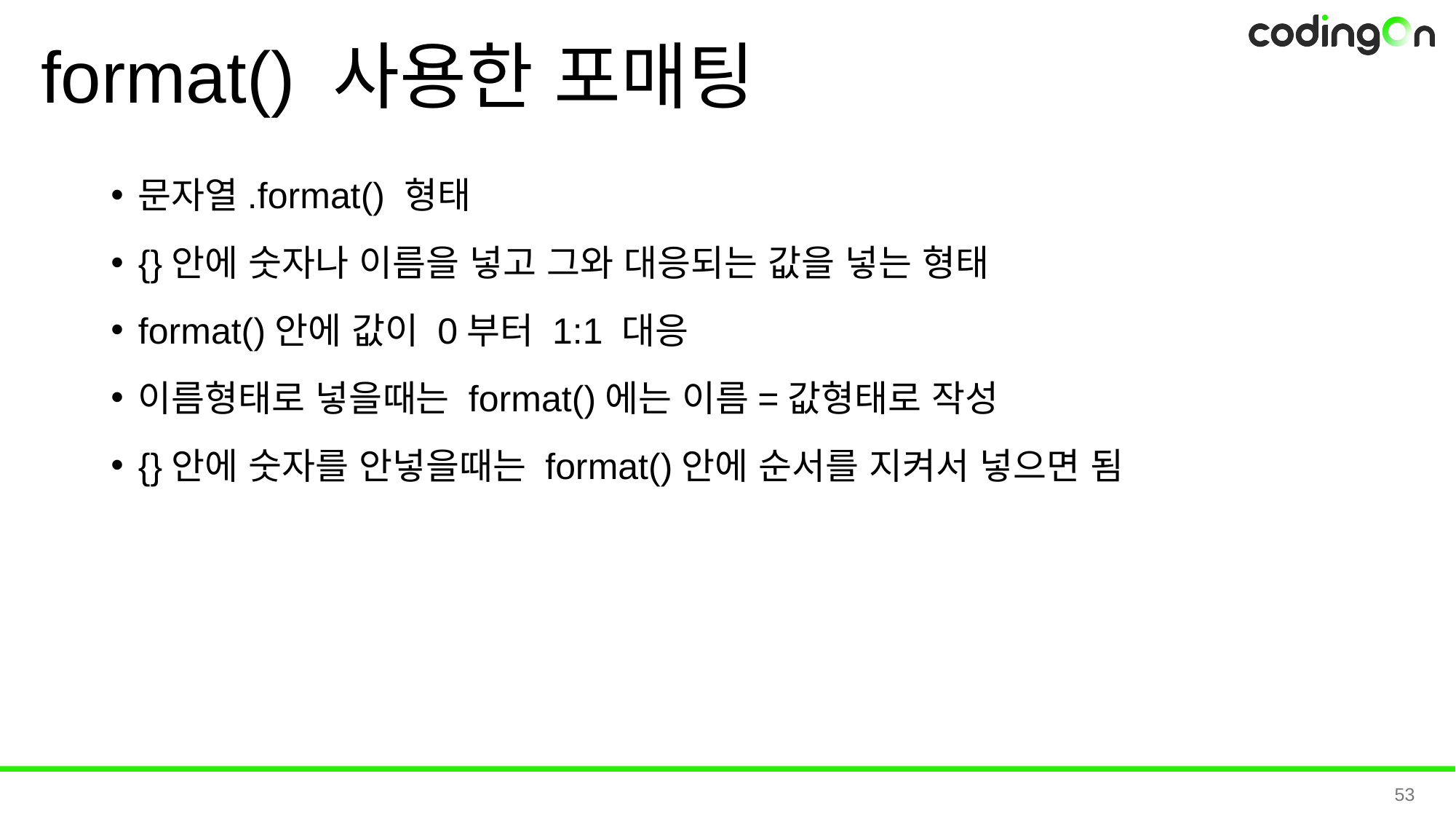

# format() 사용한 포매팅
문자열.format() 형태
{}안에 숫자나 이름을 넣고 그와 대응되는 값을 넣는 형태
format()안에 값이 0부터 1:1 대응
이름형태로 넣을때는 format()에는 이름=값형태로 작성
{}안에 숫자를 안넣을때는 format()안에 순서를 지켜서 넣으면 됨
53